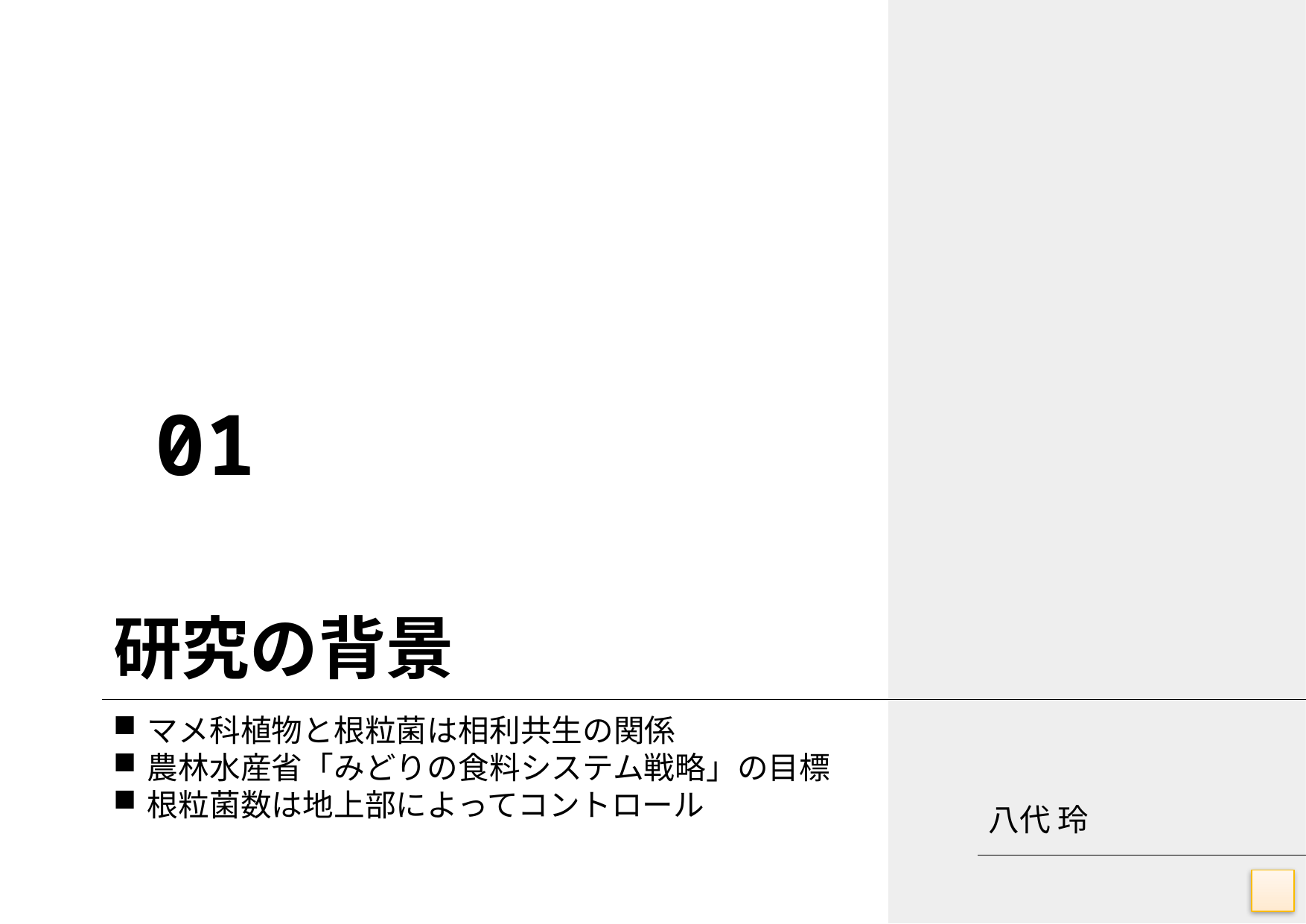

01
# 研究の背景
マメ科植物と根粒菌は相利共生の関係
農林水産省「みどりの食料システム戦略」の目標
根粒菌数は地上部によってコントロール
八代 玲